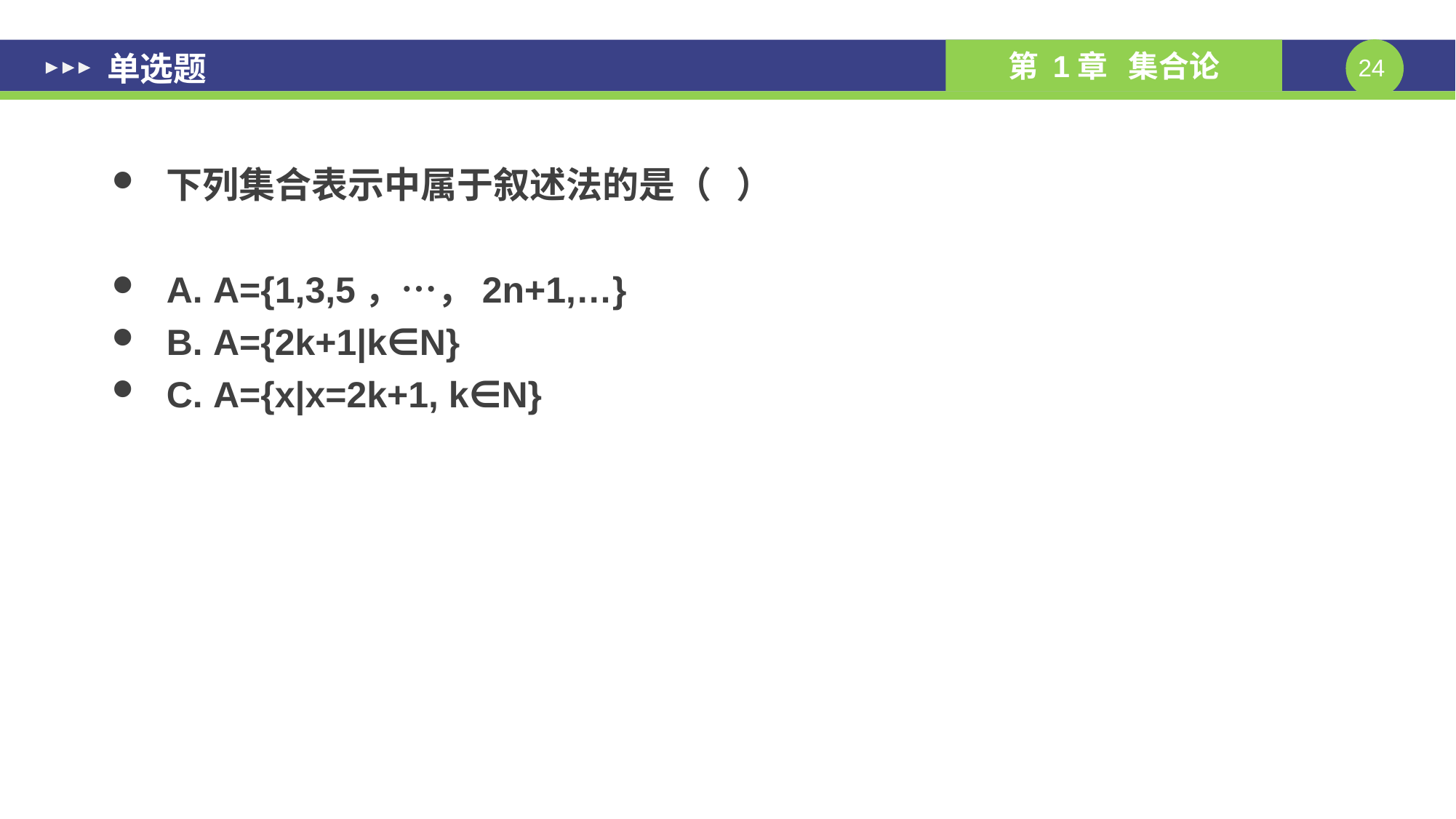

# 单选题
下列集合表示中属于叙述法的是（   ）

A. A={1,3,5，…，2n+1,…}
B. A={2k+1|k∈N}
C. A={x|x=2k+1, k∈N}